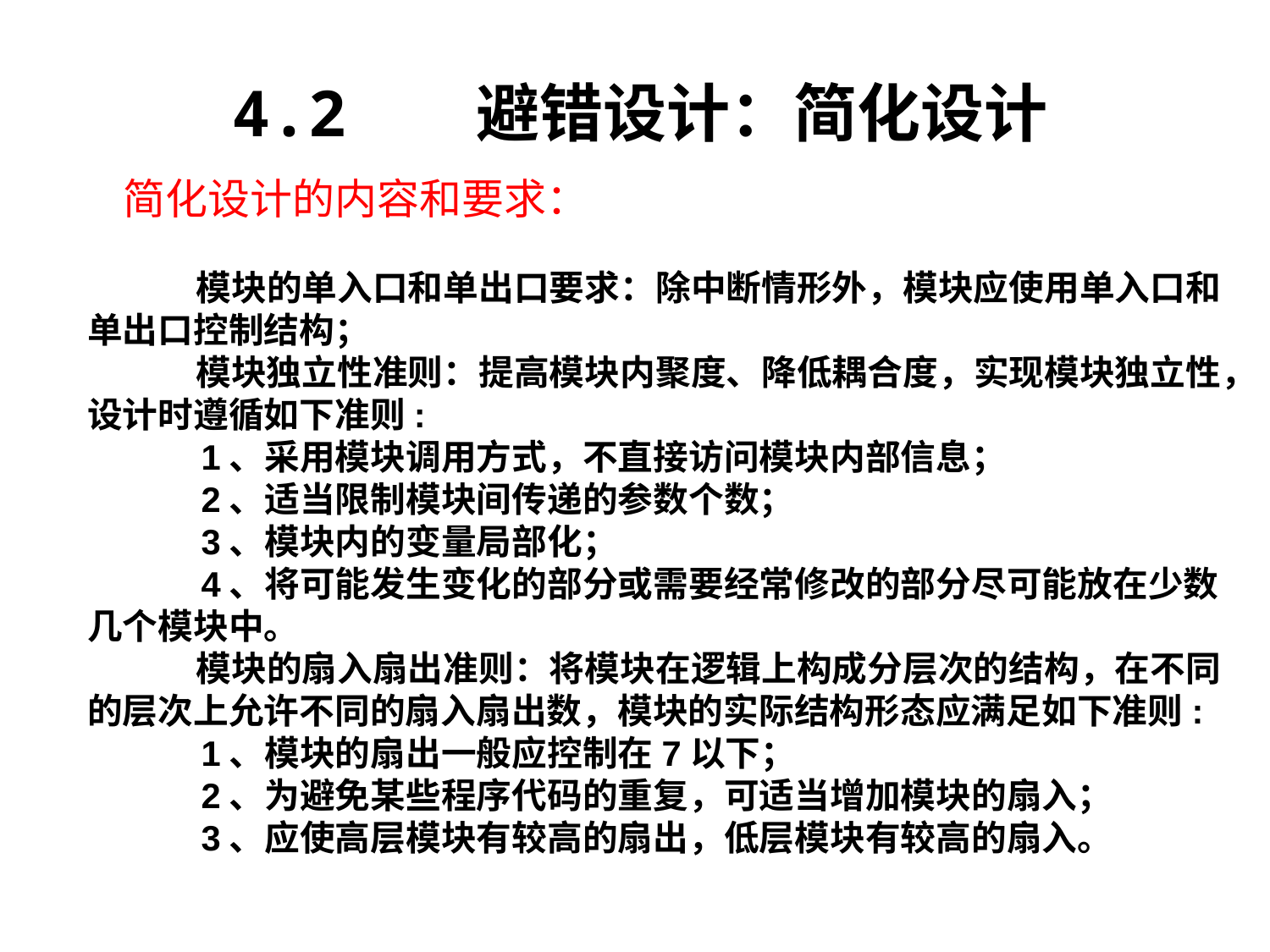

4.2   避错设计：简化设计
简化设计的内容和要求：

        模块的单入口和单出口要求：除中断情形外，模块应使用单入口和单出口控制结构；
        模块独立性准则：提高模块内聚度、降低耦合度，实现模块独立性，设计时遵循如下准则:
        1、采用模块调用方式，不直接访问模块内部信息；
        2、适当限制模块间传递的参数个数；
        3、模块内的变量局部化；
        4、将可能发生变化的部分或需要经常修改的部分尽可能放在少数几个模块中。
        模块的扇入扇出准则：将模块在逻辑上构成分层次的结构，在不同的层次上允许不同的扇入扇出数，模块的实际结构形态应满足如下准则:
        1、模块的扇出一般应控制在7以下；
        2、为避免某些程序代码的重复，可适当增加模块的扇入；
        3、应使高层模块有较高的扇出，低层模块有较高的扇入。